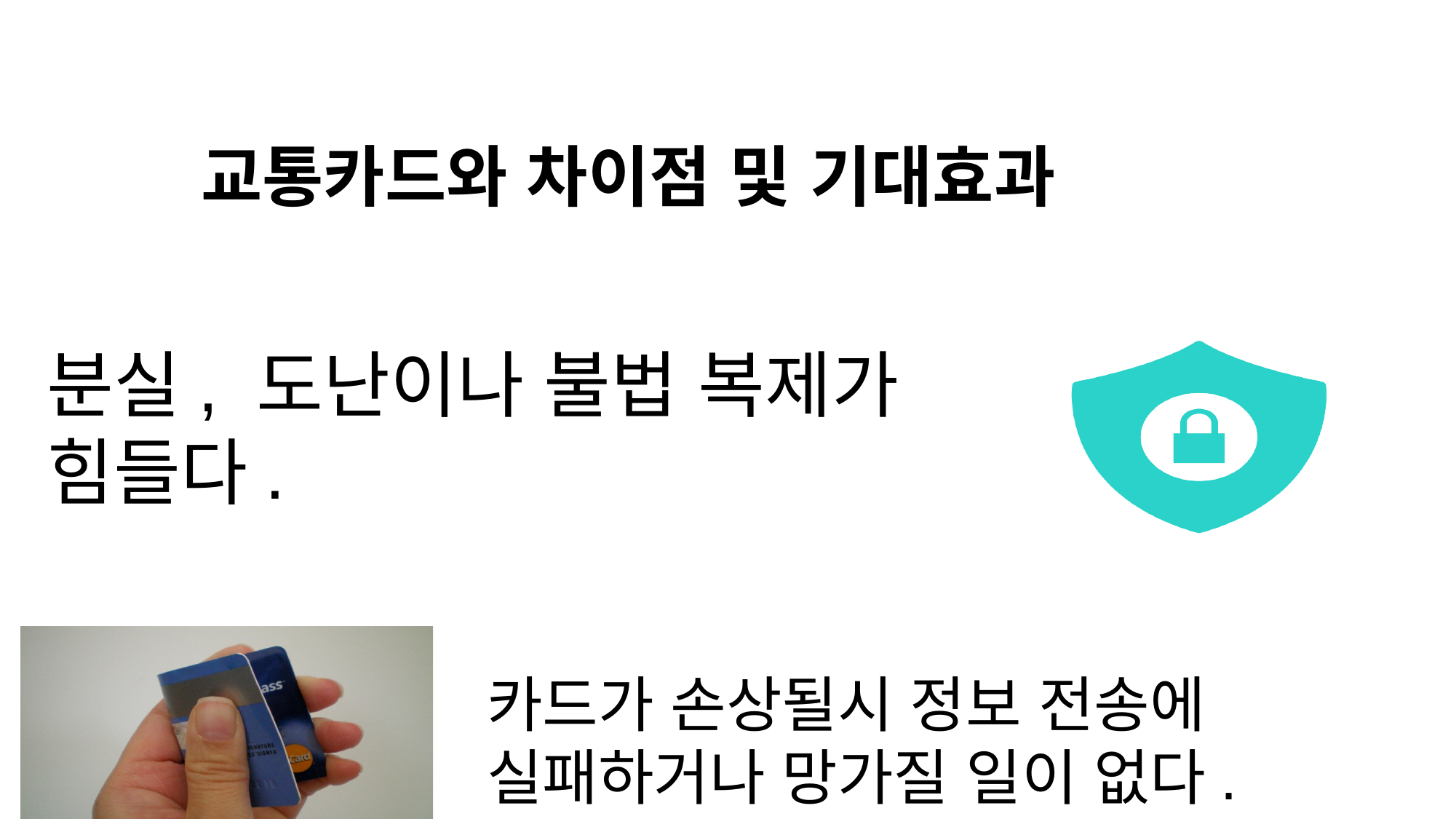

# 교통카드와 차이점 및 기대효과
분실, 도난이나 불법 복제가 힘들다.

카드가 손상될시 정보 전송에 실패하거나 망가질 일이 없다.